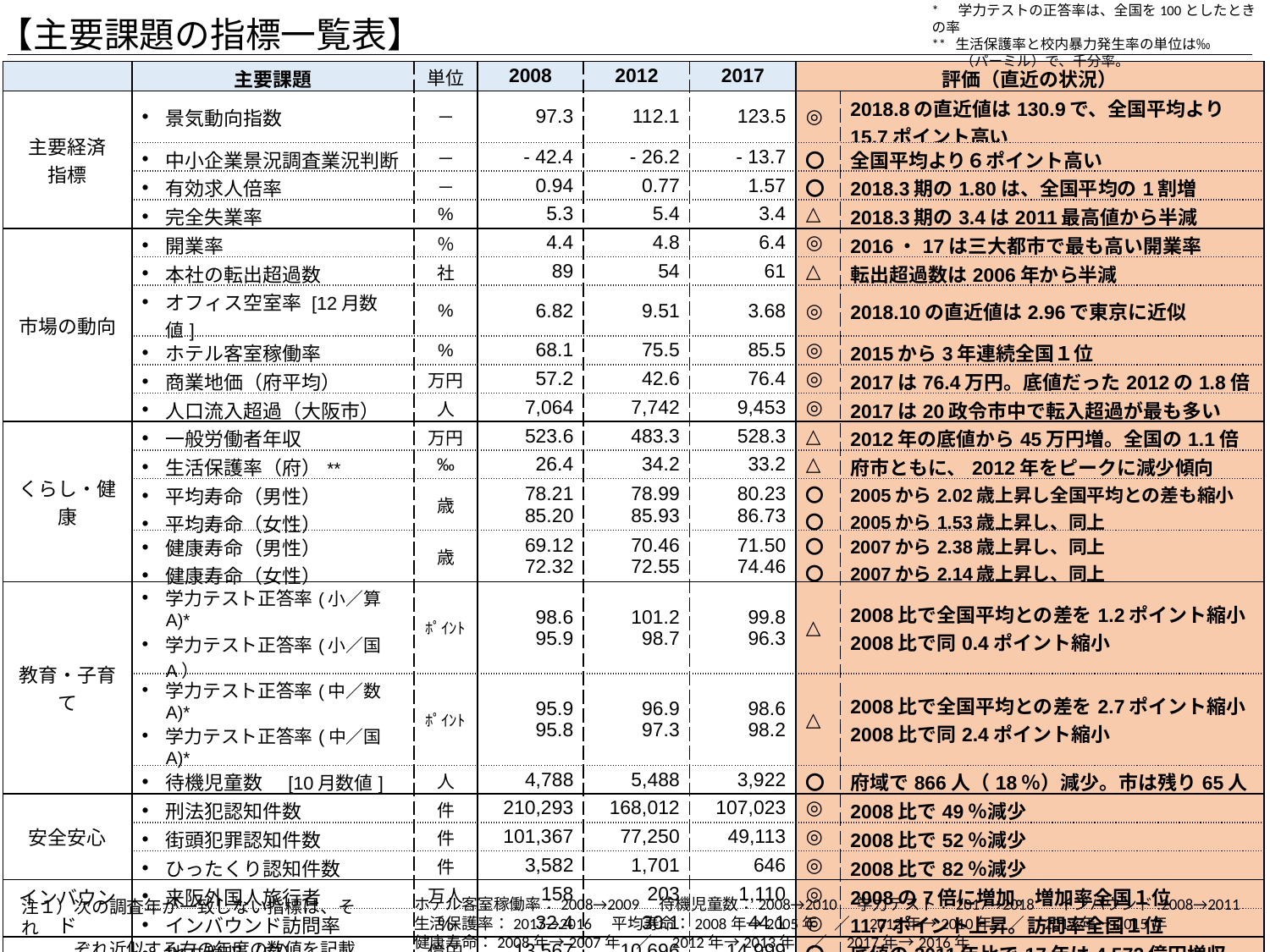

*     学力テストの正答率は、全国を100としたときの率
**  生活保護率と校内暴力発生率の単位は‰
　　（パーミル）で、千分率。
【主要課題の指標一覧表】
|  | 主要課題 | 単位 | 2008 | 2012 | 2017 | 評価（直近の状況） |  |
| --- | --- | --- | --- | --- | --- | --- | --- |
| 主要経済 指標 | 景気動向指数 | － | 97.3 | 112.1 | 123.5 | ◎ | 2018.8の直近値は130.9で、全国平均より15.7ポイント高い |
|  | 中小企業景況調査業況判断 | － | - 42.4 | - 26.2 | - 13.7 | 〇 | 全国平均より６ポイント高い |
|  | 有効求人倍率 | － | 0.94 | 0.77 | 1.57 | 〇 | 2018.3期の1.80は、全国平均の1割増 |
|  | 完全失業率 | % | 5.3 | 5.4 | 3.4 | △ | 2018.3期の3.4は2011最高値から半減 |
| 市場の動向 | 開業率 | ％ | 4.4 | 4.8 | 6.4 | ◎ | 2016・17は三大都市で最も高い開業率 |
|  | 本社の転出超過数 | 社 | 89 | 54 | 61 | △ | 転出超過数は2006年から半減 |
|  | オフィス空室率 [12月数値] | % | 6.82 | 9.51 | 3.68 | ◎ | 2018.10の直近値は2.96で東京に近似 |
|  | ホテル客室稼働率 | % | 68.1 | 75.5 | 85.5 | ◎ | 2015から3年連続全国１位 |
|  | 商業地価（府平均） | 万円 | 57.2 | 42.6 | 76.4 | ◎ | 2017は76.4万円。底値だった2012の1.8倍 |
|  | 人口流入超過（大阪市） | 人 | 7,064 | 7,742 | 9,453 | ◎ | 2017は20政令市中で転入超過が最も多い |
| くらし・健康 | 一般労働者年収 | 万円 | 523.6 | 483.3 | 528.3 | △ | 2012年の底値から45万円増。全国の1.1倍 |
|  | 生活保護率（府）\*\* | ‰ | 26.4 | 34.2 | 33.2 | △ | 府市ともに、2012年をピークに減少傾向 |
|  | 平均寿命（男性） 平均寿命（女性） | 歳 | 78.21 85.20 | 78.99 85.93 | 80.23 86.73 | 〇 〇 | 2005から2.02歳上昇し全国平均との差も縮小 2005から1.53歳上昇し、同上 |
|  | 健康寿命（男性） 健康寿命（女性） | 歳 | 69.12 72.32 | 70.46 72.55 | 71.50 74.46 | 〇 〇 | 2007から2.38歳上昇し、同上 2007から2.14歳上昇し、同上 |
| 教育・子育て | 学力テスト正答率(小／算A)\* 学力テスト正答率(小／国A） | ﾎﾟｲﾝﾄ | 98.6 95.9 | 101.2 98.7 | 99.8 96.3 | △ | 2008比で全国平均との差を1.2ポイント縮小 2008比で同0.4ポイント縮小 |
|  | 学力テスト正答率(中／数A)\* 学力テスト正答率(中／国A)\* | ﾎﾟｲﾝﾄ | 95.9 95.8 | 96.9 97.3 | 98.6 98.2 | △ | 2008比で全国平均との差を2.7ポイント縮小 2008比で同2.4ポイント縮小 |
|  | 待機児童数　[10月数値] | 人 | 4,788 | 5,488 | 3,922 | 〇 | 府域で866人（18％）減少。市は残り65人 |
| 安全安心 | 刑法犯認知件数 | 件 | 210,293 | 168,012 | 107,023 | ◎ | 2008比で49％減少 |
|  | 街頭犯罪認知件数 | 件 | 101,367 | 77,250 | 49,113 | ◎ | 2008比で52％減少 |
|  | ひったくり認知件数 | 件 | 3,582 | 1,701 | 646 | ◎ | 2008比で82％減少 |
| インバウンド | 来阪外国人旅行者 | 万人 | 158 | 203 | 1,110 | ◎ | 2008の7倍に増加。増加率全国１位 |
|  | インバウンド訪問率 | ％ | 32.4 | 30.1 | 44.1 | ◎ | 11.7ポイント上昇。訪問率全国１位 |
| 府市財政 | 地方税収（府） | 億円 | 13,567 | 10,696 | 14,999 | 〇 | 底値の2011年比で17年は4,572億円増収 |
|  | 将来負担比率（大阪市） | ％ | 245.7 | 180.8 | 65.2 | ◎ | 2008年からの10年で、7割以上の減少 |
ホテル客室稼働率：2008→2009　待機児童数：2008→2010　学力テスト：2017→2018 　インバウンド:2008→2011
生活保護率：2017→2016　平均寿命：2008年→2005年　／　2012年→2010年　／　2017年→2015年
健康寿命：2008年→2007年　／　2012年→2013年　／　2017年→2016年
注１）次の調査年が一致しない指標は、それ
　　　ぞれ近似する右の年度の数値を記載
7